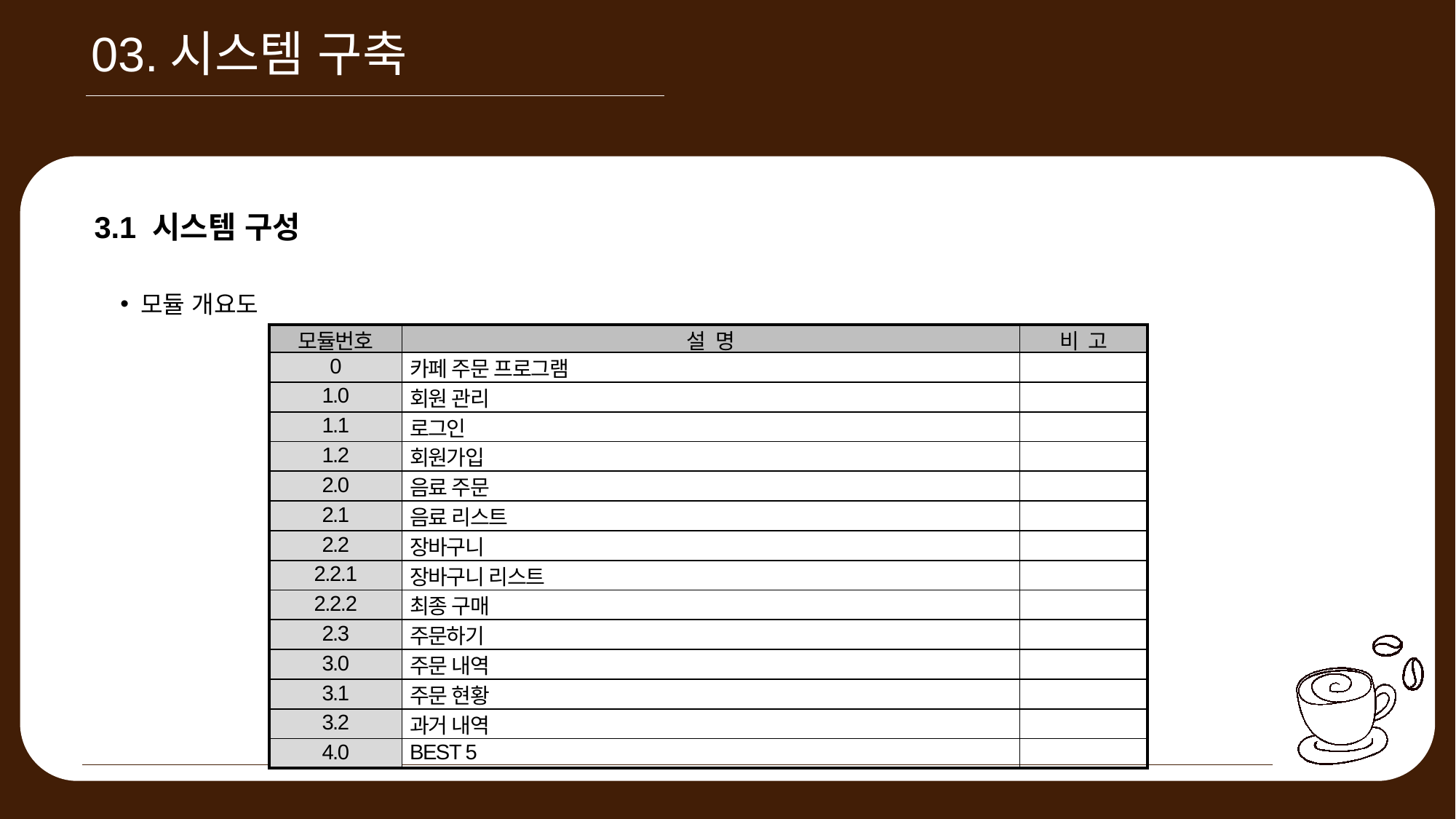

03.시스템 구축

3.1 시스템 구성
모듈 개요도
| 모듈번호 | 설 명 | 비 고 |
| --- | --- | --- |
| 0 | 카페 주문 프로그램 |  |
| 1.0 | 회원 관리 |  |
| 1.1 | 로그인 |  |
| 1.2 | 회원가입 |  |
| 2.0 | 음료 주문 |  |
| 2.1 | 음료 리스트 |  |
| 2.2 | 장바구니 |  |
| 2.2.1 | 장바구니 리스트 |  |
| 2.2.2 | 최종 구매 |  |
| 2.3 | 주문하기 |  |
| 3.0 | 주문 내역 |  |
| 3.1 | 주문 현황 |  |
| 3.2 | 과거 내역 |  |
| 4.0 | BEST 5 |  |
개발환경